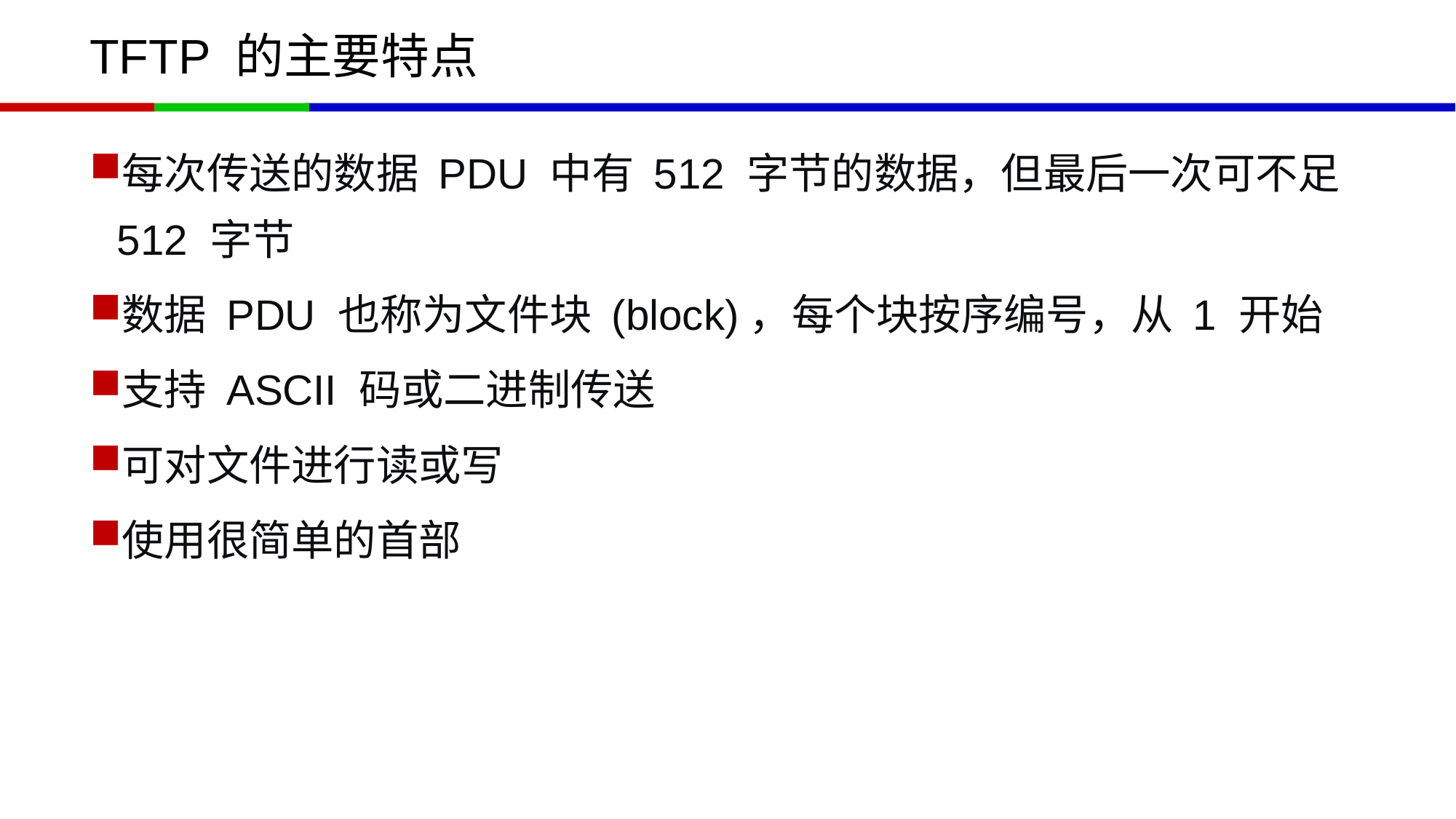

# TFTP 的主要特点
每次传送的数据 PDU 中有 512 字节的数据，但最后一次可不足 512 字节
数据 PDU 也称为文件块 (block)，每个块按序编号，从 1 开始
支持 ASCII 码或二进制传送
可对文件进行读或写
使用很简单的首部
101